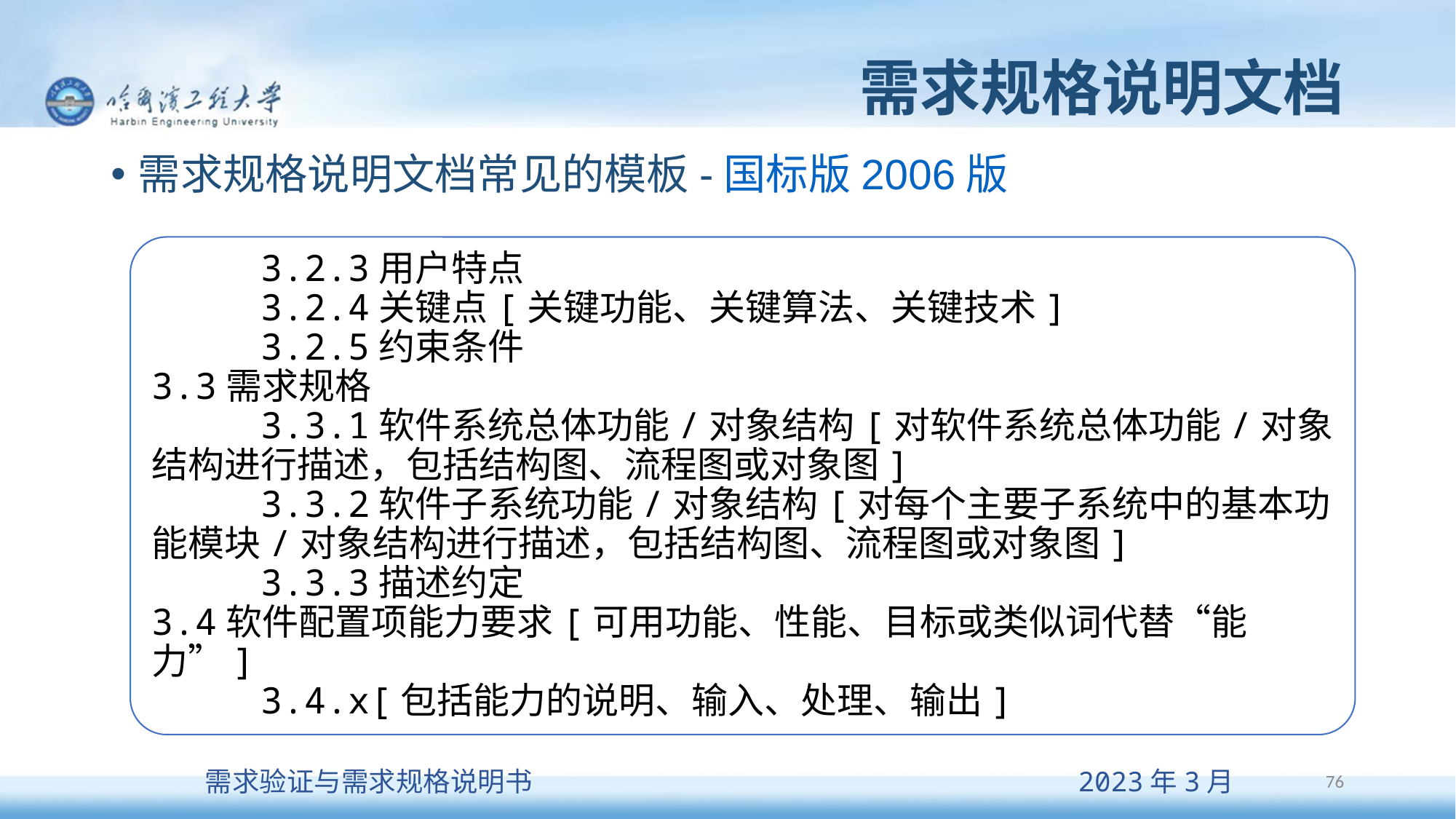

# 需求规格说明文档
需求规格说明文档常见的模板-国标版2006版
	3.2.3用户特点
	3.2.4关键点[关键功能、关键算法、关键技术]
	3.2.5约束条件
3.3需求规格
	3.3.1软件系统总体功能/对象结构[对软件系统总体功能/对象结构进行描述，包括结构图、流程图或对象图]
	3.3.2软件子系统功能/对象结构[对每个主要子系统中的基本功能模块/对象结构进行描述，包括结构图、流程图或对象图]
	3.3.3描述约定
3.4软件配置项能力要求[可用功能、性能、目标或类似词代替“能力”]
	3.4.x[包括能力的说明、输入、处理、输出]

76